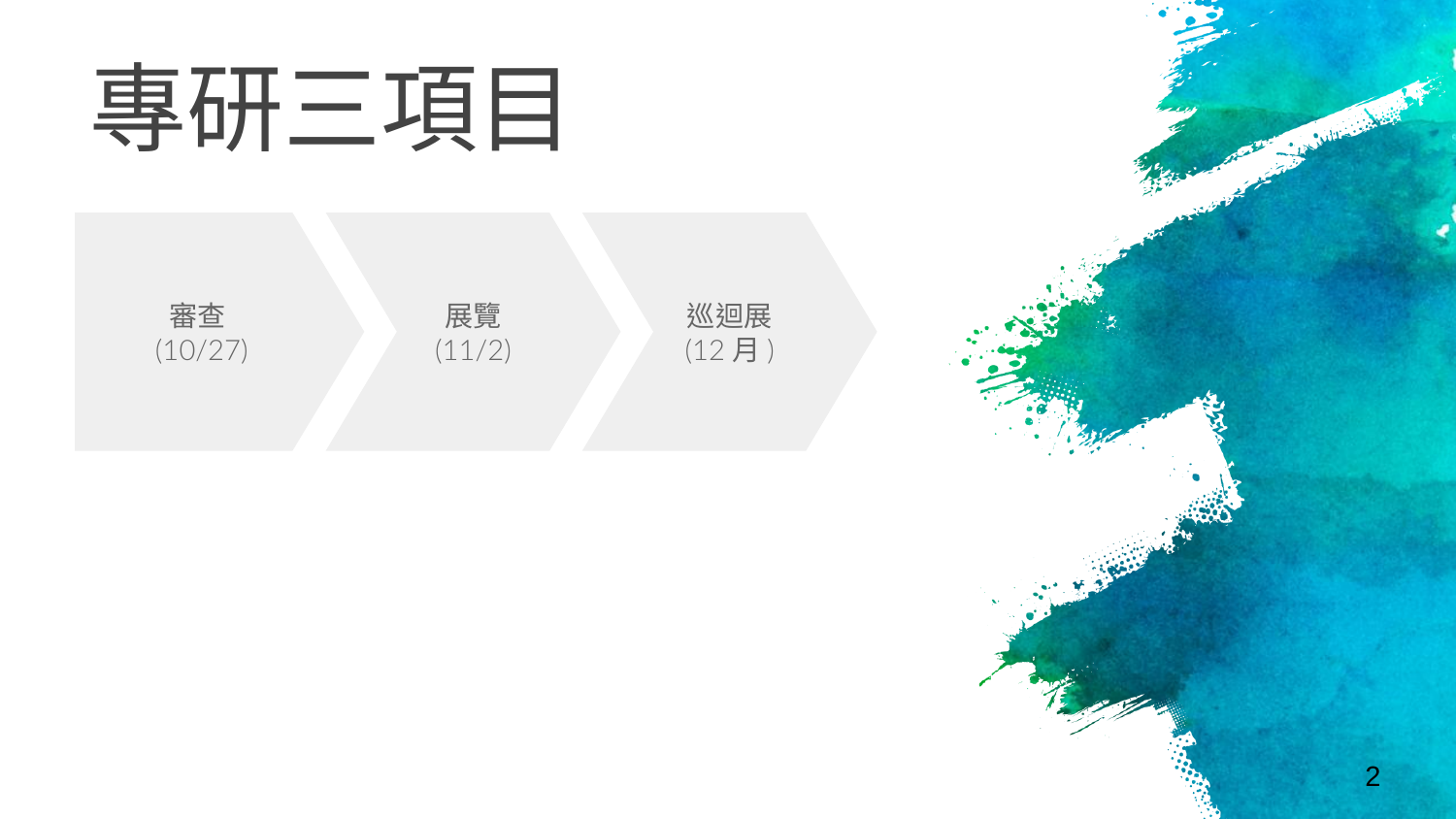

# 專研三項目
審查
(10/27)
展覽 (11/2)
巡迴展
(12月)
2